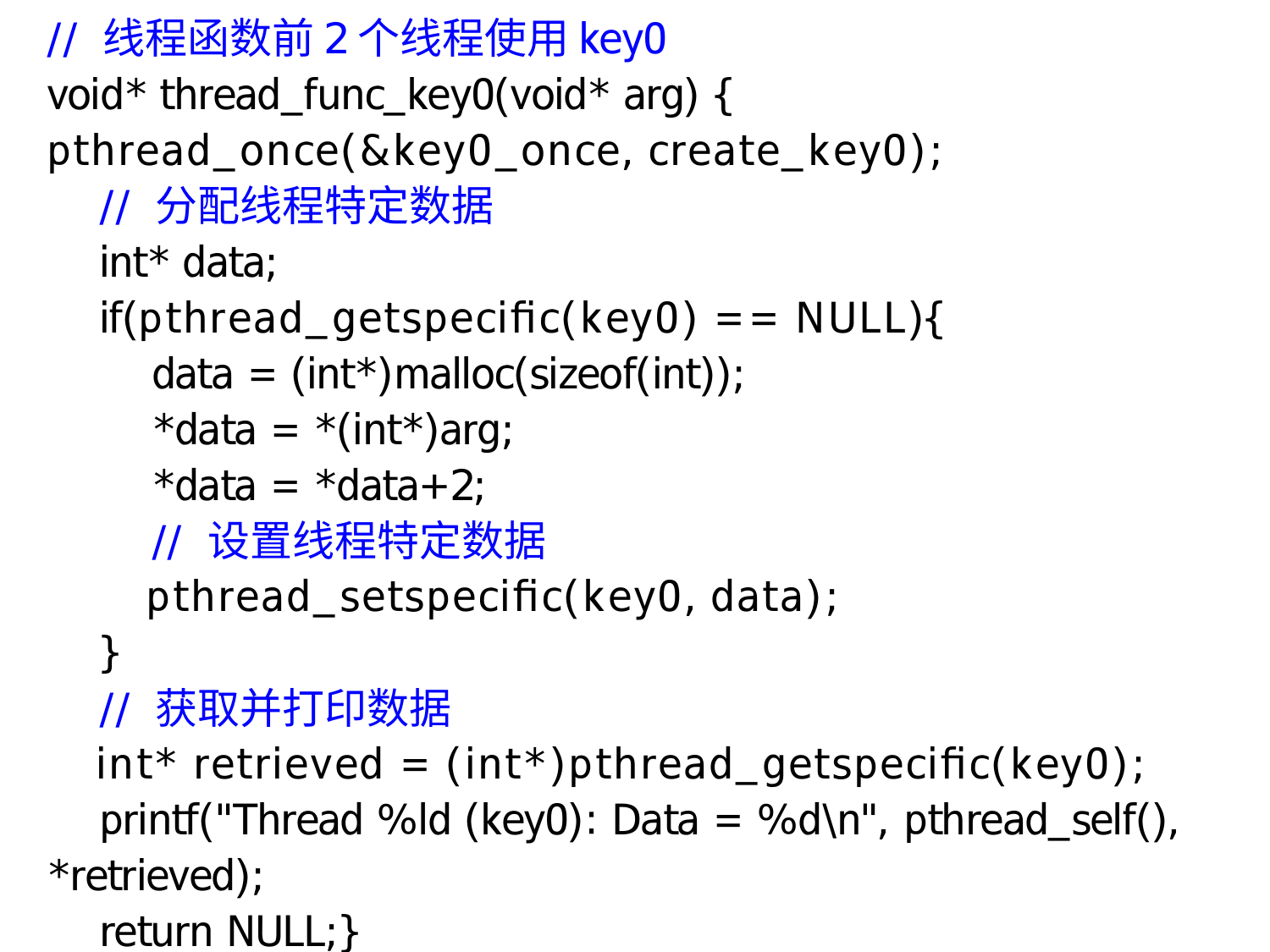

// 线程函数前2个线程使用key0
void* thread_func_key0(void* arg) {
pthread_once(&key0_once, create_key0);
    // 分配线程特定数据
    int* data;
    if(pthread_getspecific(key0) == NULL){
        data = (int*)malloc(sizeof(int));
        *data = *(int*)arg;
        *data = *data+2;
        // 设置线程特定数据
        pthread_setspecific(key0, data);
    }
    // 获取并打印数据
    int* retrieved = (int*)pthread_getspecific(key0);
    printf("Thread %ld (key0): Data = %d\n", pthread_self(), *retrieved);
    return NULL;}